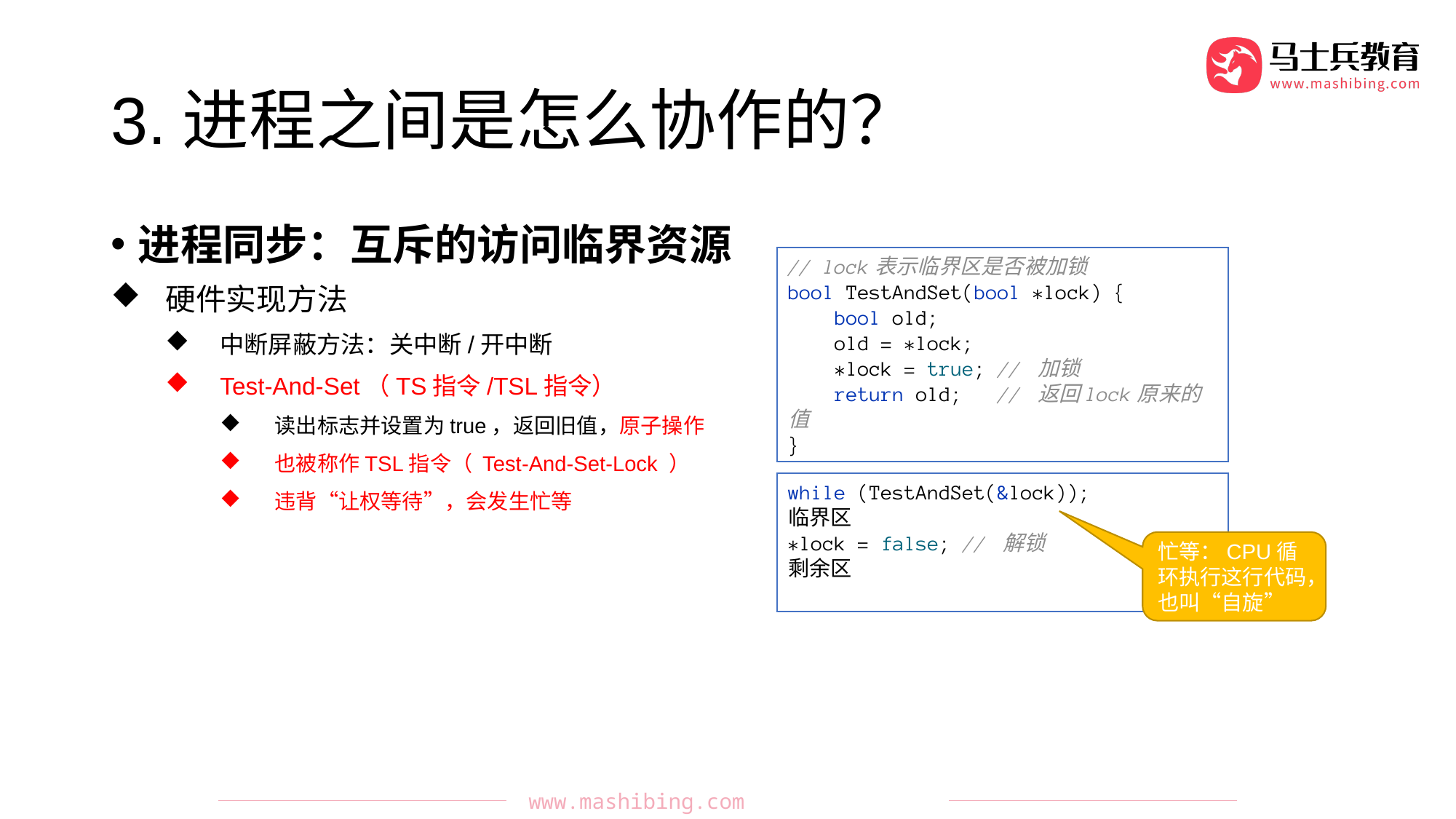

# 3.进程之间是怎么协作的？
进程同步：互斥的访问临界资源
硬件实现方法
中断屏蔽方法：关中断/开中断
Test-And-Set（TS指令/TSL指令）
读出标志并设置为true，返回旧值，原子操作
也被称作TSL指令（ Test-And-Set-Lock ）
违背“让权等待”，会发生忙等
// lock表示临界区是否被加锁
bool TestAndSet(bool *lock) {
    bool old;
    old = *lock;
    *lock = true; // 加锁
    return old;   // 返回lock原来的值
}
while (TestAndSet(&lock));
临界区
*lock = false; // 解锁
剩余区

忙等：CPU循环执行这行代码，也叫“自旋”